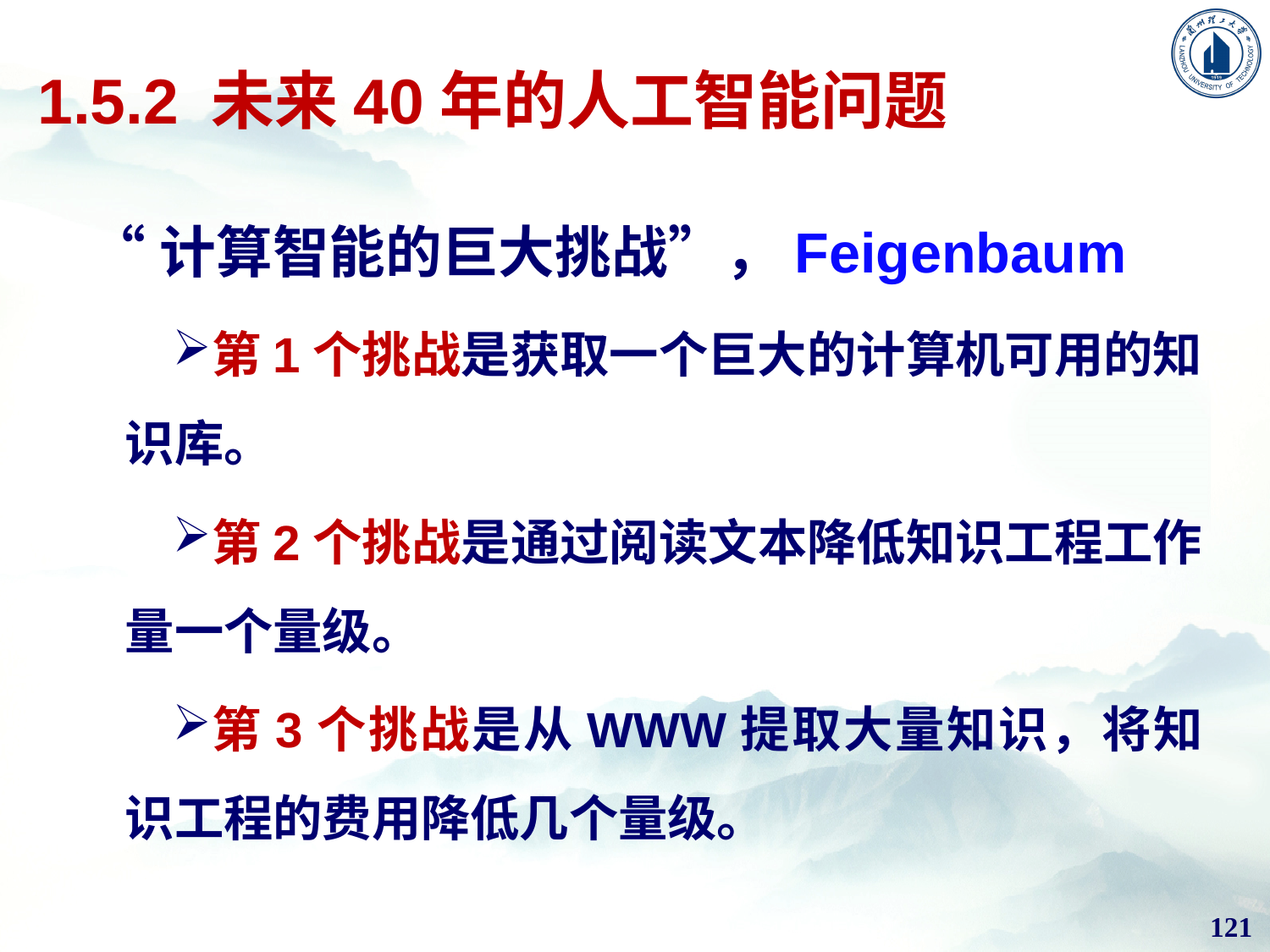

# 1.5.2 未来40年的人工智能问题
“计算智能的巨大挑战”，Feigenbaum
第1个挑战是获取一个巨大的计算机可用的知识库。
第2个挑战是通过阅读文本降低知识工程工作量一个量级。
第3个挑战是从WWW提取大量知识，将知识工程的费用降低几个量级。

121